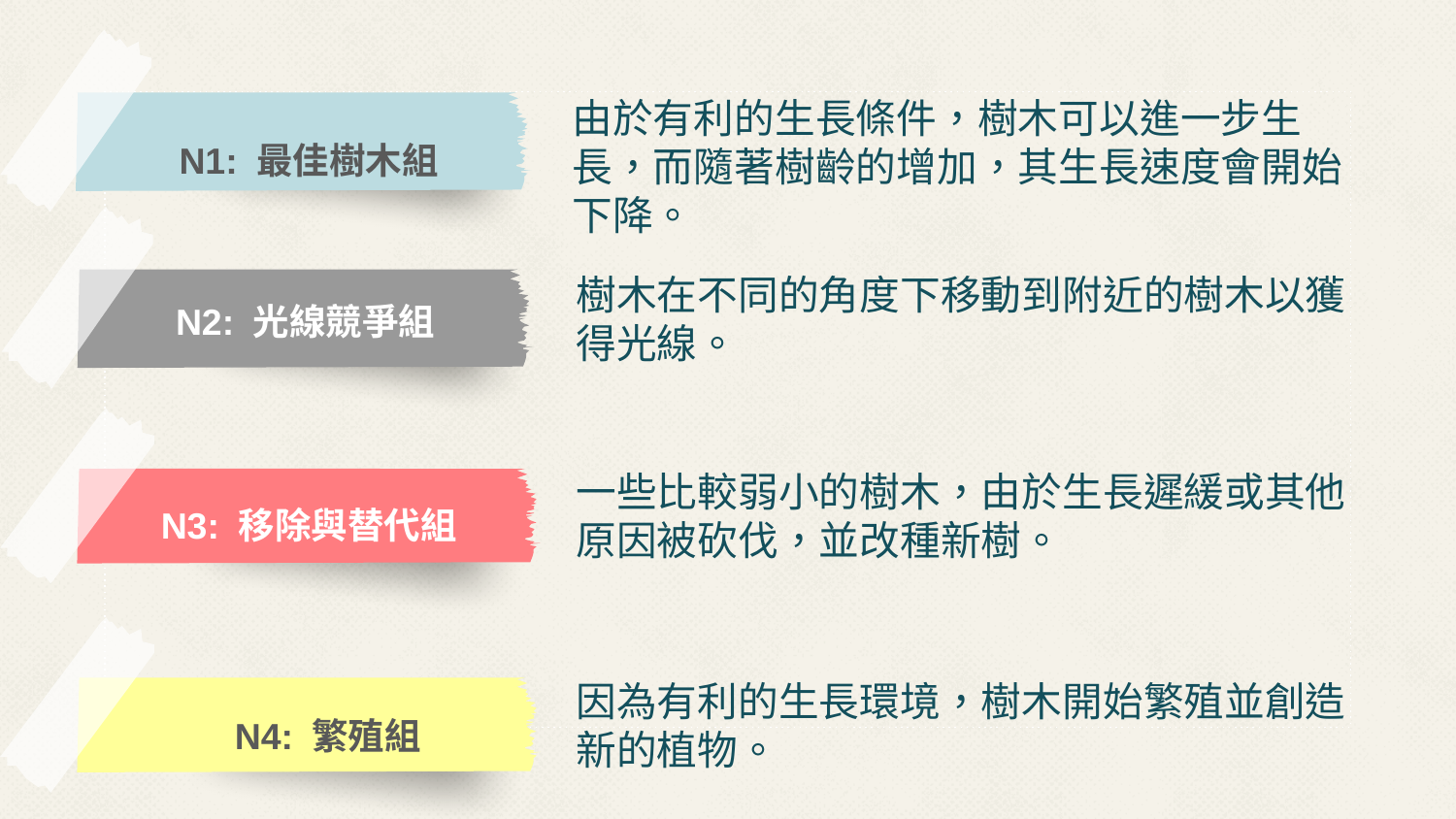

由於有利的生長條件，樹木可以進一步生長，而隨著樹齡的增加，其生長速度會開始下降。
N1: 最佳樹木組

樹木在不同的角度下移動到附近的樹木以獲得光線。
N2: 光線競爭組

一些比較弱小的樹木，由於生長遲緩或其他原因被砍伐，並改種新樹。
N3: 移除與替代組

因為有利的生長環境，樹木開始繁殖並創造新的植物。
N4: 繁殖組